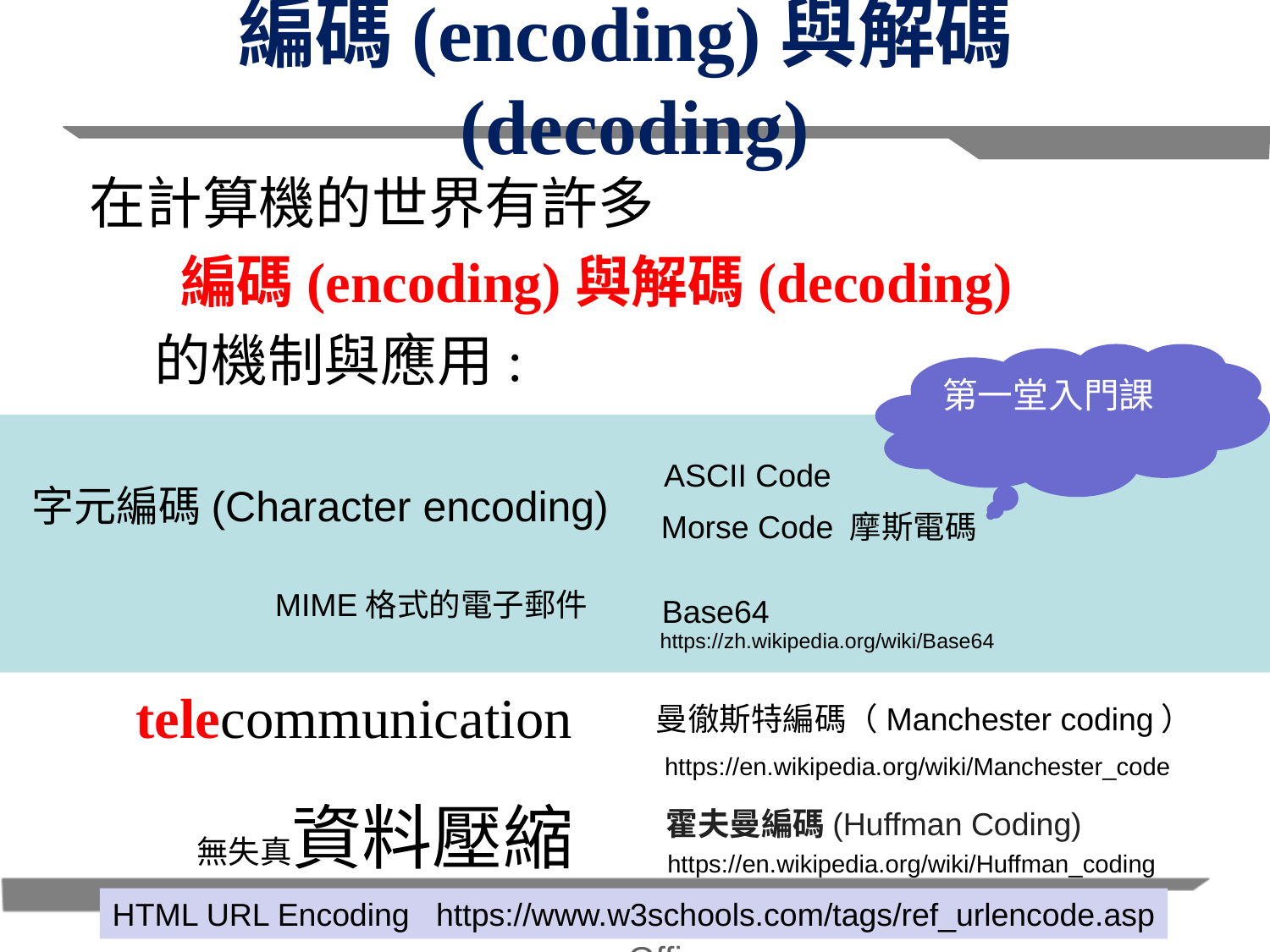

# 編碼(encoding)與解碼(decoding)
在計算機的世界有許多
      編碼(encoding)與解碼(decoding)
    的機制與應用:
第一堂入門課

ASCII Code
字元編碼(Character encoding)
Morse Code 摩斯電碼
MIME格式的電子郵件
Base64
https://zh.wikipedia.org/wiki/Base64
telecommunication
曼徹斯特編碼（Manchester coding）
https://en.wikipedia.org/wiki/Manchester_code
無失真資料壓縮
霍夫曼編碼(Huffman Coding)
https://en.wikipedia.org/wiki/Huffman_coding
HTML URL Encoding   https://www.w3schools.com/tags/ref_urlencode.asp